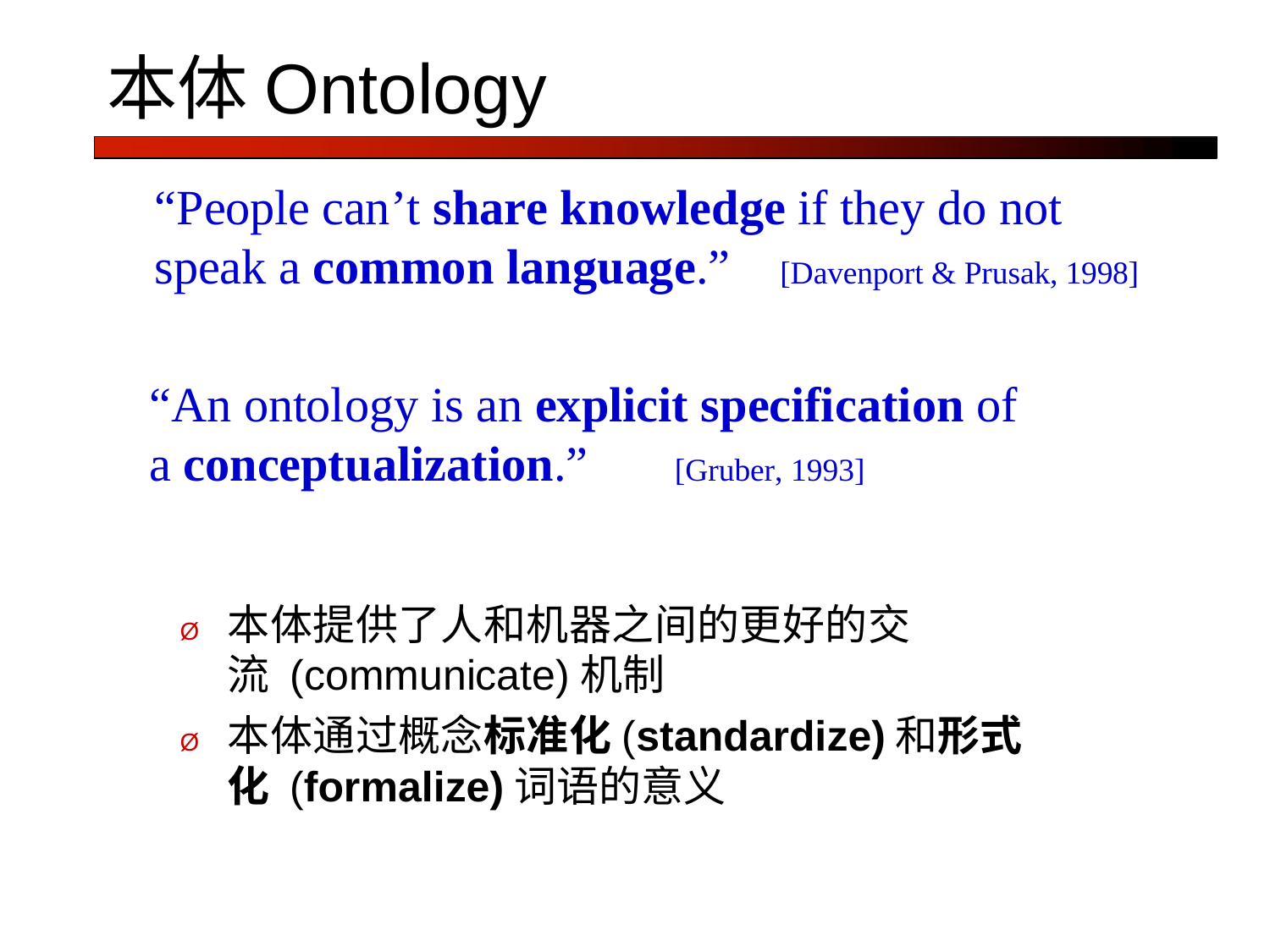

# 本体Ontology

“People can’t share knowledge if they do not
speak a common language.”
[Davenport & Prusak, 1998]
“An ontology is an explicit specification of
a conceptualization.”
[Gruber, 1993]
Ø	本体提供了人和机器之间的更好的交流 (communicate)机制

Ø	本体通过概念标准化(standardize)和形式化 (formalize)词语的意义